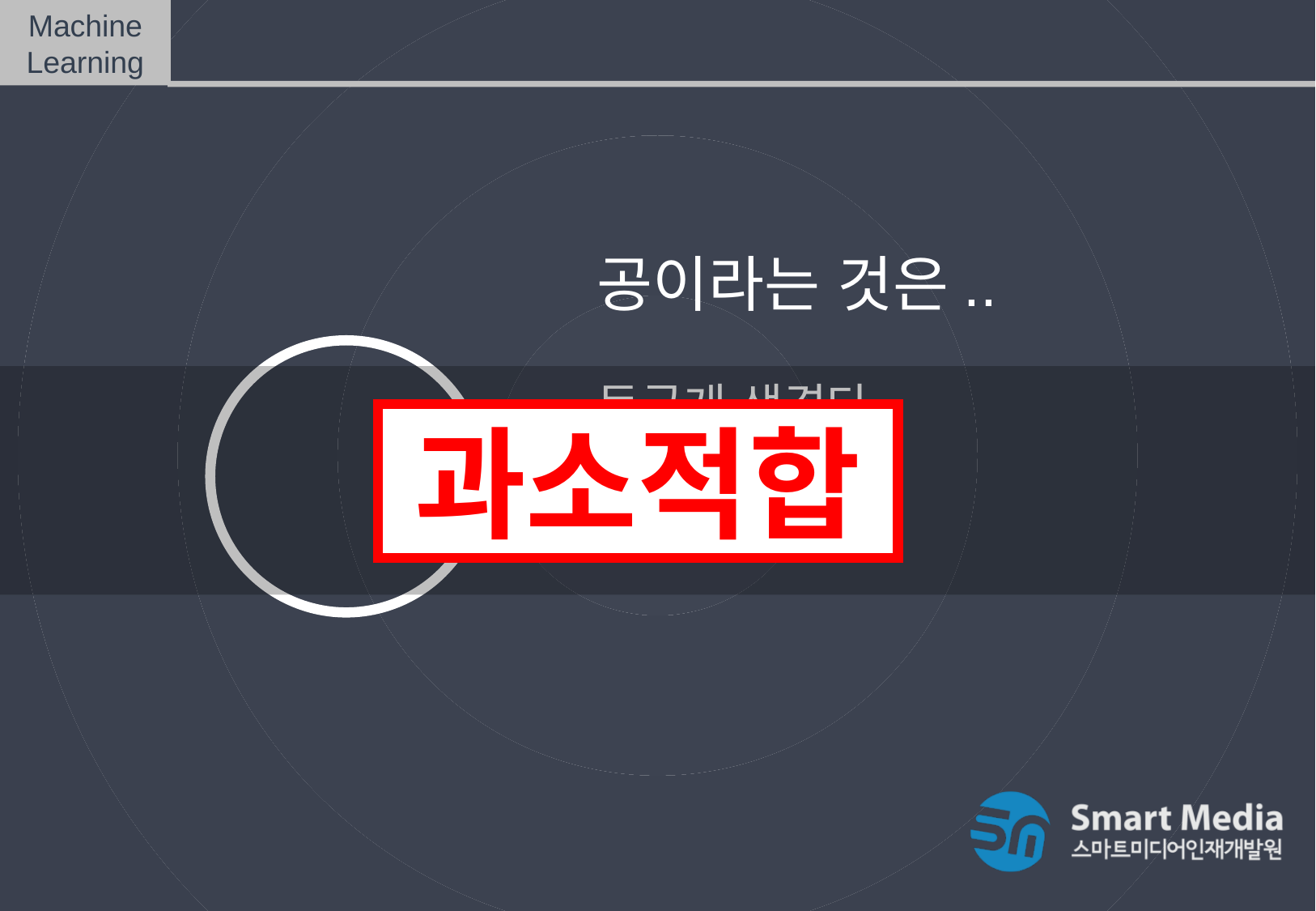

Machine Learning
일반화, 과대적합, 과소적합

공이라는 것은..

둥글게 생겼다.

과소적합